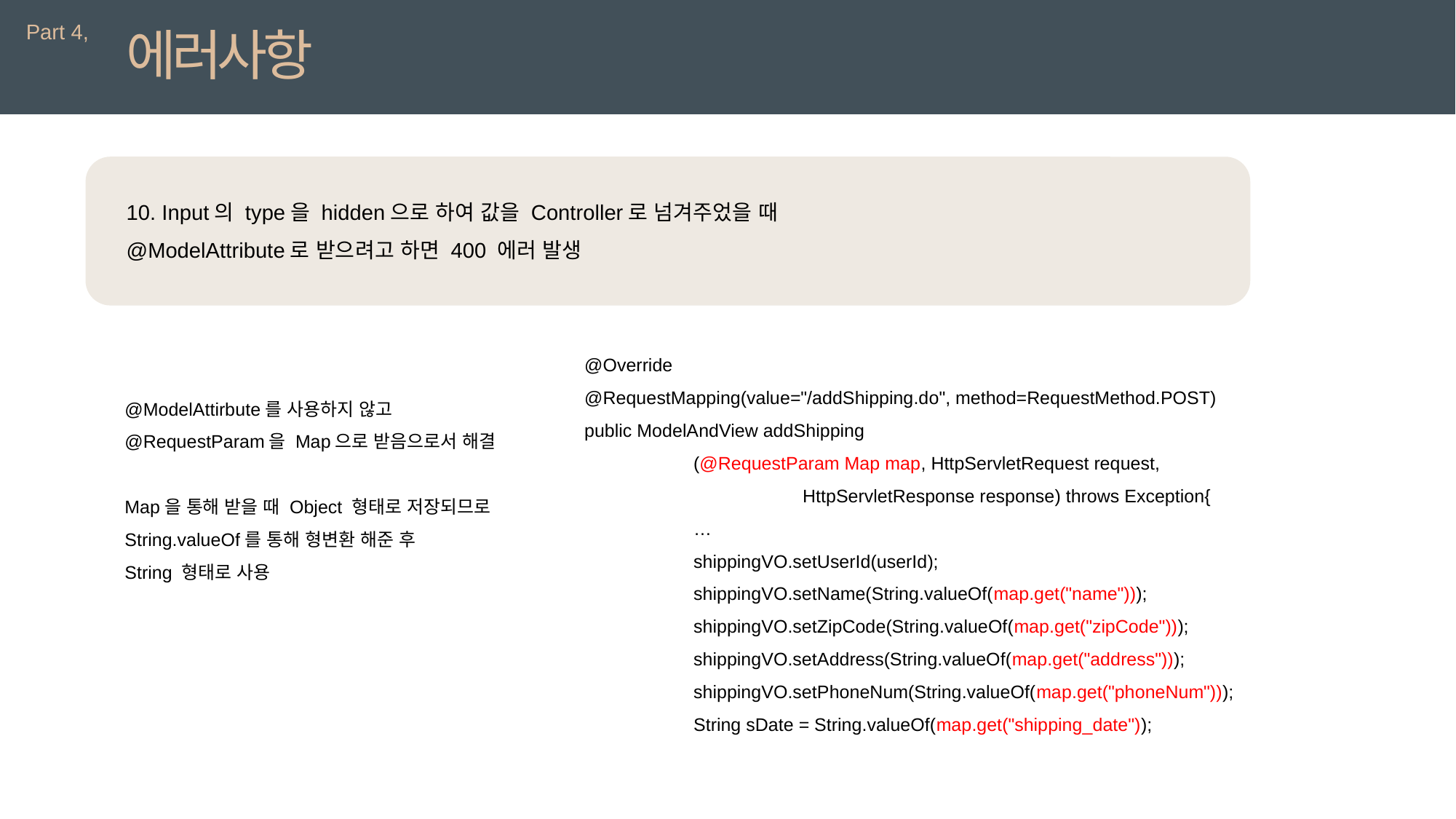

Part 4,
에러사항

10. Input의 type을 hidden으로 하여 값을 Controller로 넘겨주었을 때
@ModelAttribute로 받으려고 하면 400 에러 발생
@Override
@RequestMapping(value="/addShipping.do", method=RequestMethod.POST)
public ModelAndView addShipping
	(@RequestParam Map map, HttpServletRequest request,
		HttpServletResponse response) throws Exception{
	…
	shippingVO.setUserId(userId);
	shippingVO.setName(String.valueOf(map.get("name")));
	shippingVO.setZipCode(String.valueOf(map.get("zipCode")));
	shippingVO.setAddress(String.valueOf(map.get("address")));
	shippingVO.setPhoneNum(String.valueOf(map.get("phoneNum")));
	String sDate = String.valueOf(map.get("shipping_date"));
@ModelAttirbute를 사용하지 않고
@RequestParam을 Map으로 받음으로서 해결

Map을 통해 받을 때 Object 형태로 저장되므로
String.valueOf를 통해 형변환 해준 후
String 형태로 사용